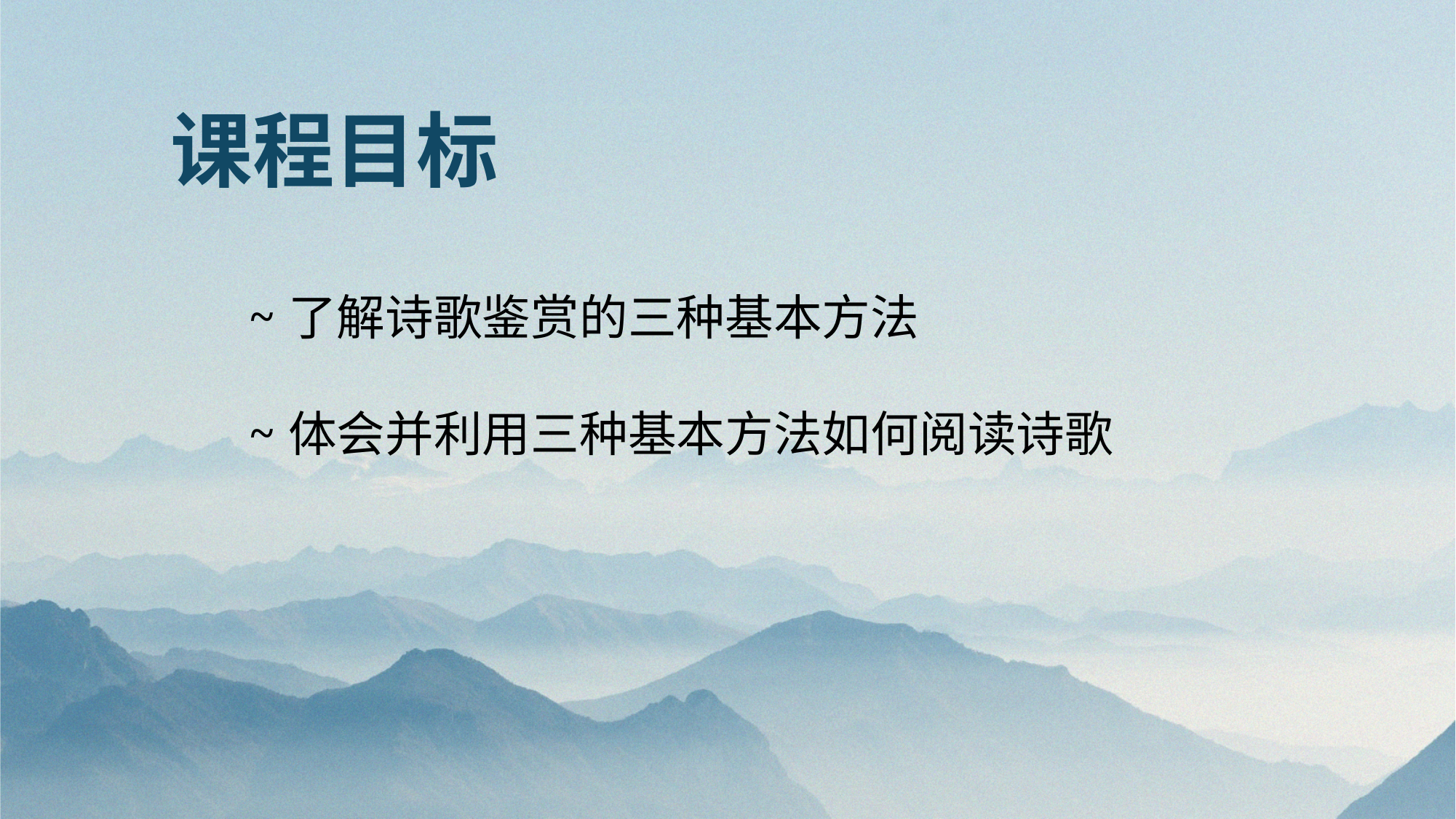

课程目标
~了解诗歌鉴赏的三种基本方法

~体会并利用三种基本方法如何阅读诗歌